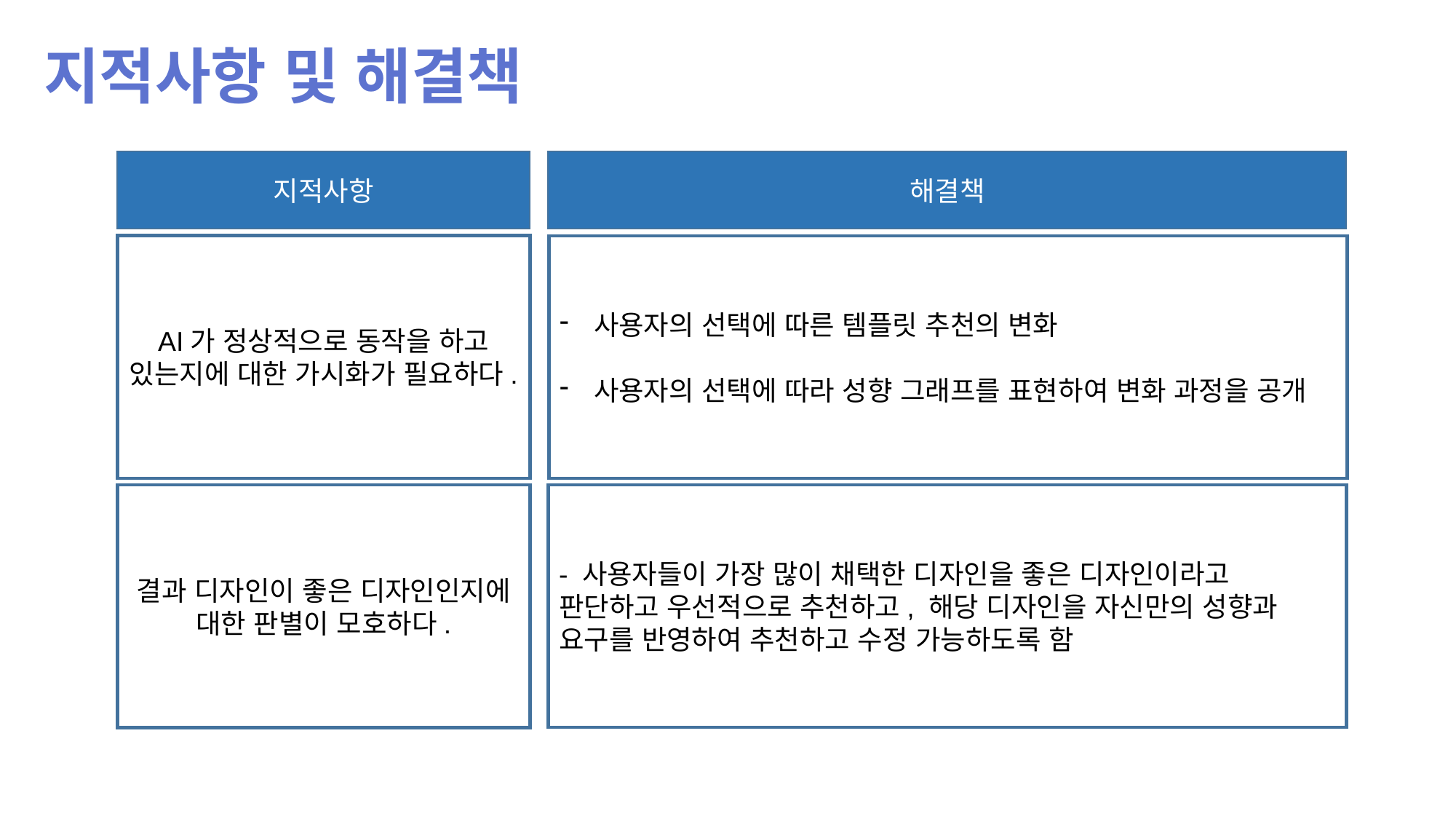

지적사항 및 해결책
지적사항
해결책
AI가 정상적으로 동작을 하고 있는지에 대한 가시화가 필요하다.
사용자의 선택에 따른 템플릿 추천의 변화

사용자의 선택에 따라 성향 그래프를 표현하여 변화 과정을 공개
- 사용자들이 가장 많이 채택한 디자인을 좋은 디자인이라고 판단하고 우선적으로 추천하고, 해당 디자인을 자신만의 성향과 요구를 반영하여 추천하고 수정 가능하도록 함
결과 디자인이 좋은 디자인인지에 대한 판별이 모호하다.